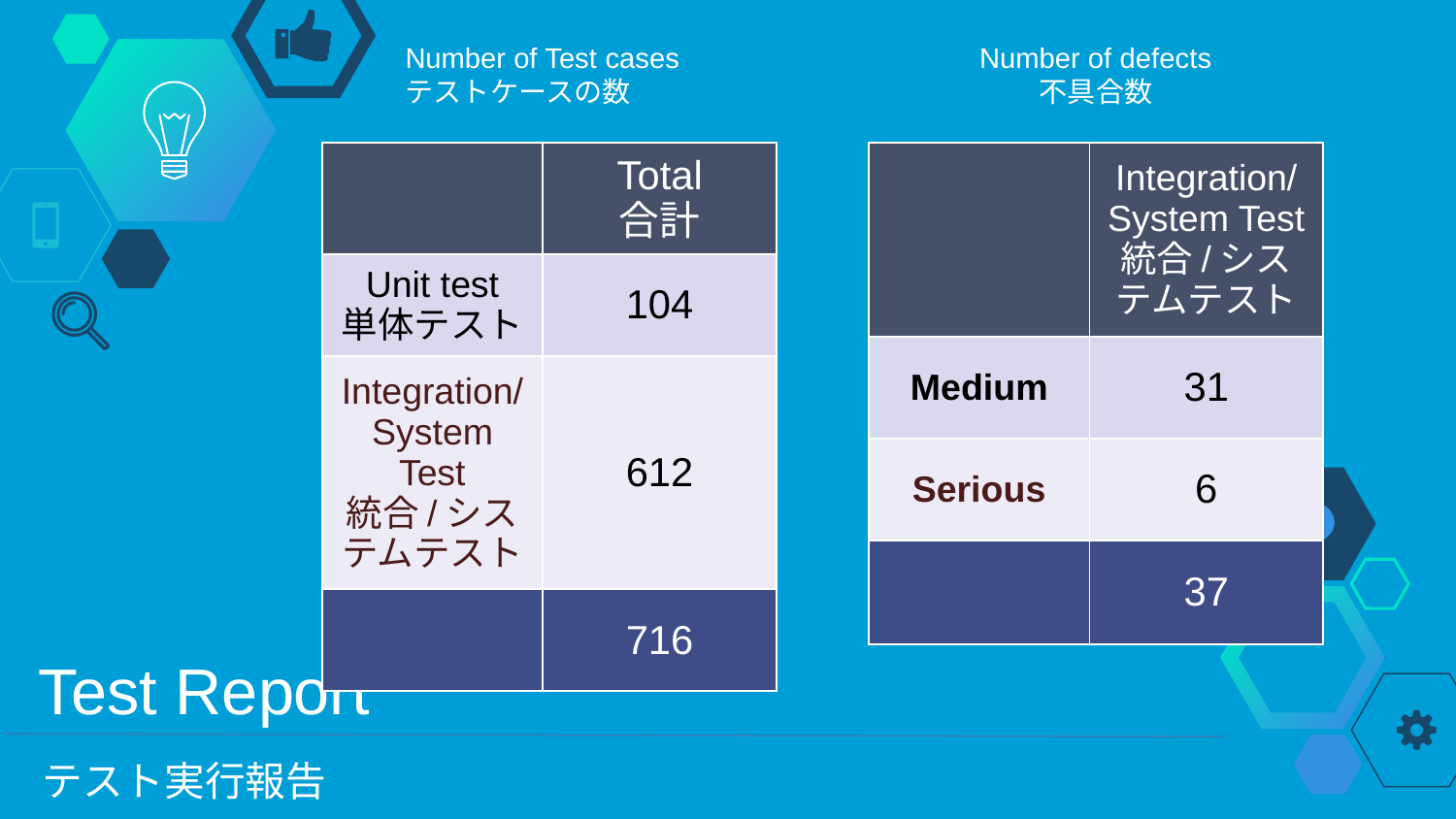

Number of defects
不具合数
Number of Test cases
テストケースの数
|  | Integration/System Test 統合/システムテスト |
| --- | --- |
| Medium | 31 |
| Serious | 6 |
|  | 37 |
|  | Total 合計 |
| --- | --- |
| Unit test 単体テスト | 104 |
| Integration/System Test 統合/システムテスト | 612 |
|  | 716 |
# Test Report
テスト実行報告